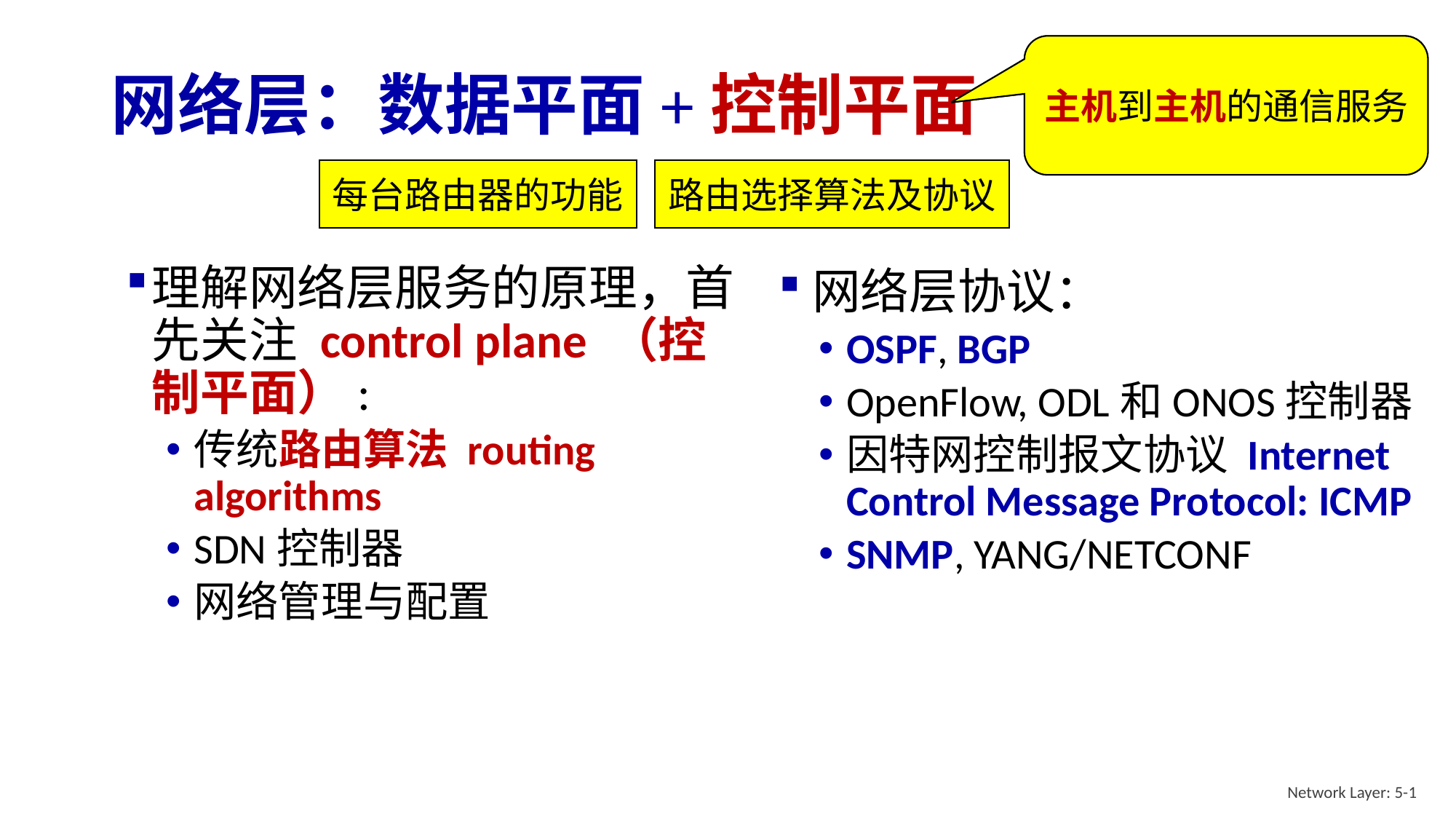

主机到主机的通信服务
主机到主机的通信服务
# 网络层：数据平面+控制平面
每台路由器的功能
路由选择算法及协议
理解网络层服务的原理，首先关注 control plane （控制平面）:
传统路由算法 routing algorithms
SDN控制器
网络管理与配置
网络层协议：
OSPF, BGP
OpenFlow, ODL和ONOS控制器
因特网控制报文协议 Internet Control Message Protocol: ICMP
SNMP, YANG/NETCONF
Network Layer: 5-1